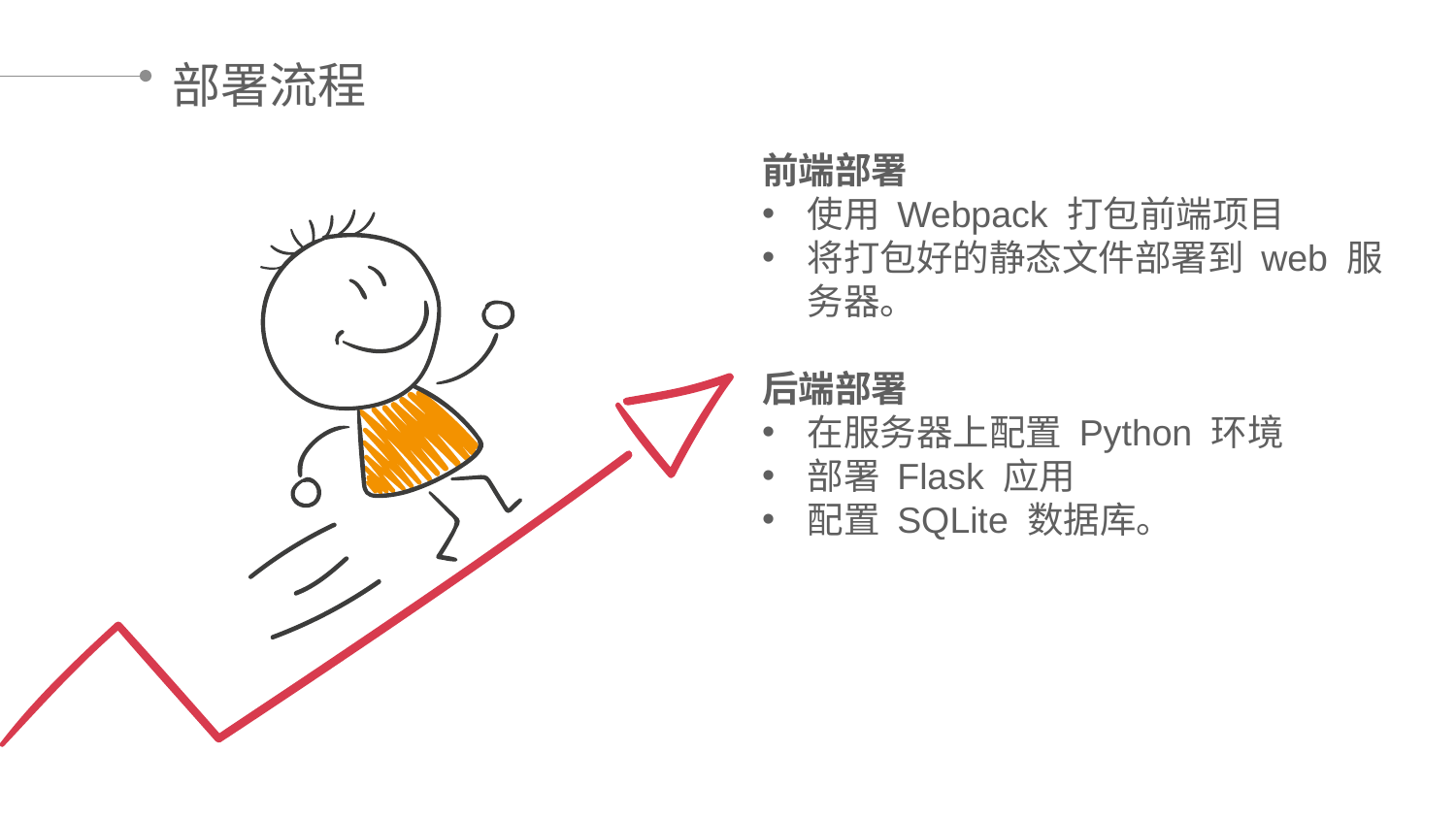

部署流程
前端部署
使用 Webpack 打包前端项目
将打包好的静态文件部署到 web 服务器。

后端部署
在服务器上配置 Python 环境
部署 Flask 应用
配置 SQLite 数据库。